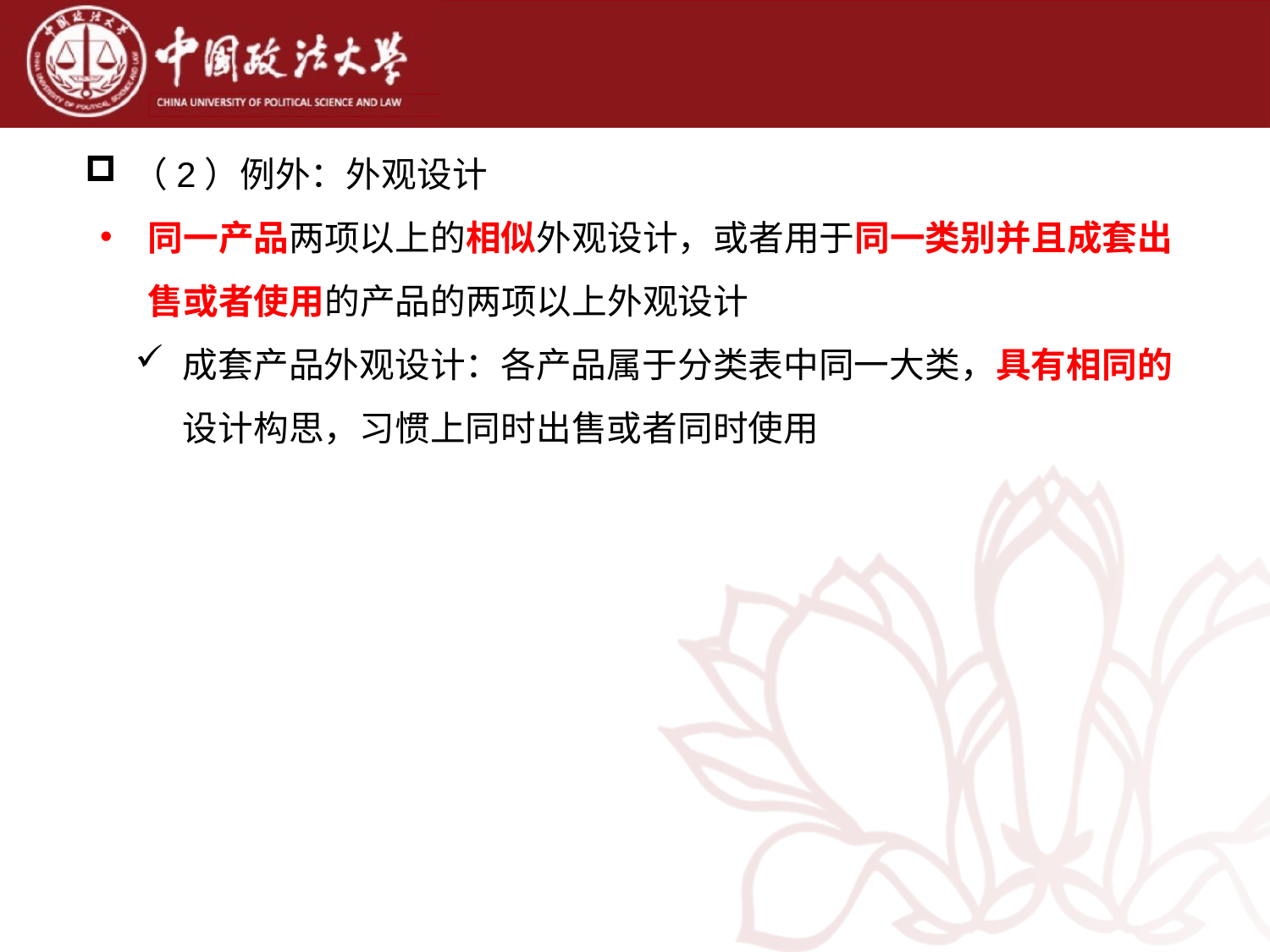

（2）例外：外观设计
同一产品两项以上的相似外观设计，或者用于同一类别并且成套出售或者使用的产品的两项以上外观设计
成套产品外观设计：各产品属于分类表中同一大类，具有相同的设计构思，习惯上同时出售或者同时使用